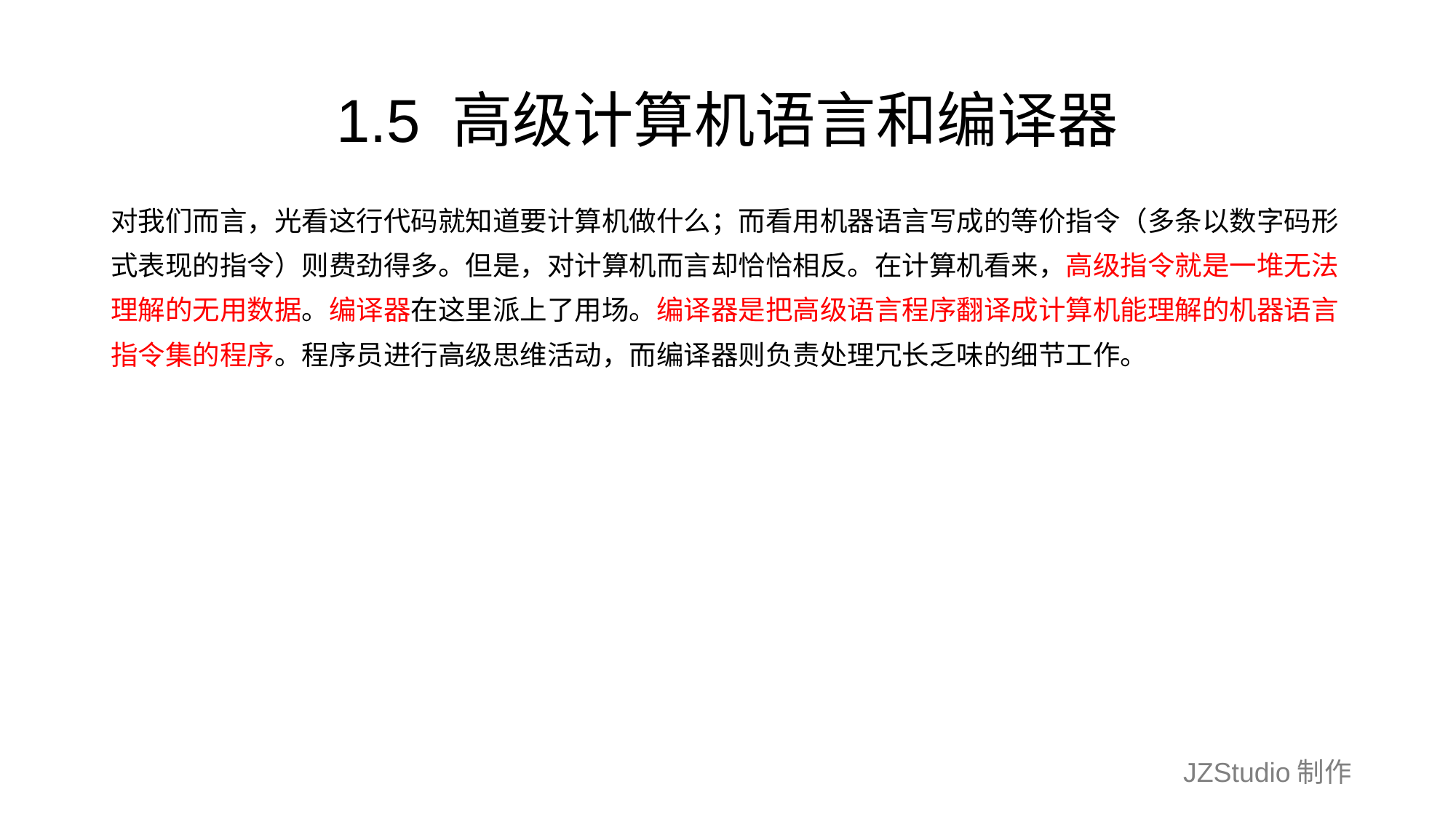

# 1.5 高级计算机语言和编译器
对我们而言，光看这行代码就知道要计算机做什么；而看用机器语言写成的等价指令（多条以数字码形
式表现的指令）则费劲得多。但是，对计算机而言却恰恰相反。在计算机看来，高级指令就是一堆无法
理解的无用数据。编译器在这里派上了用场。编译器是把高级语言程序翻译成计算机能理解的机器语言
指令集的程序。程序员进行高级思维活动，而编译器则负责处理冗长乏味的细节工作。